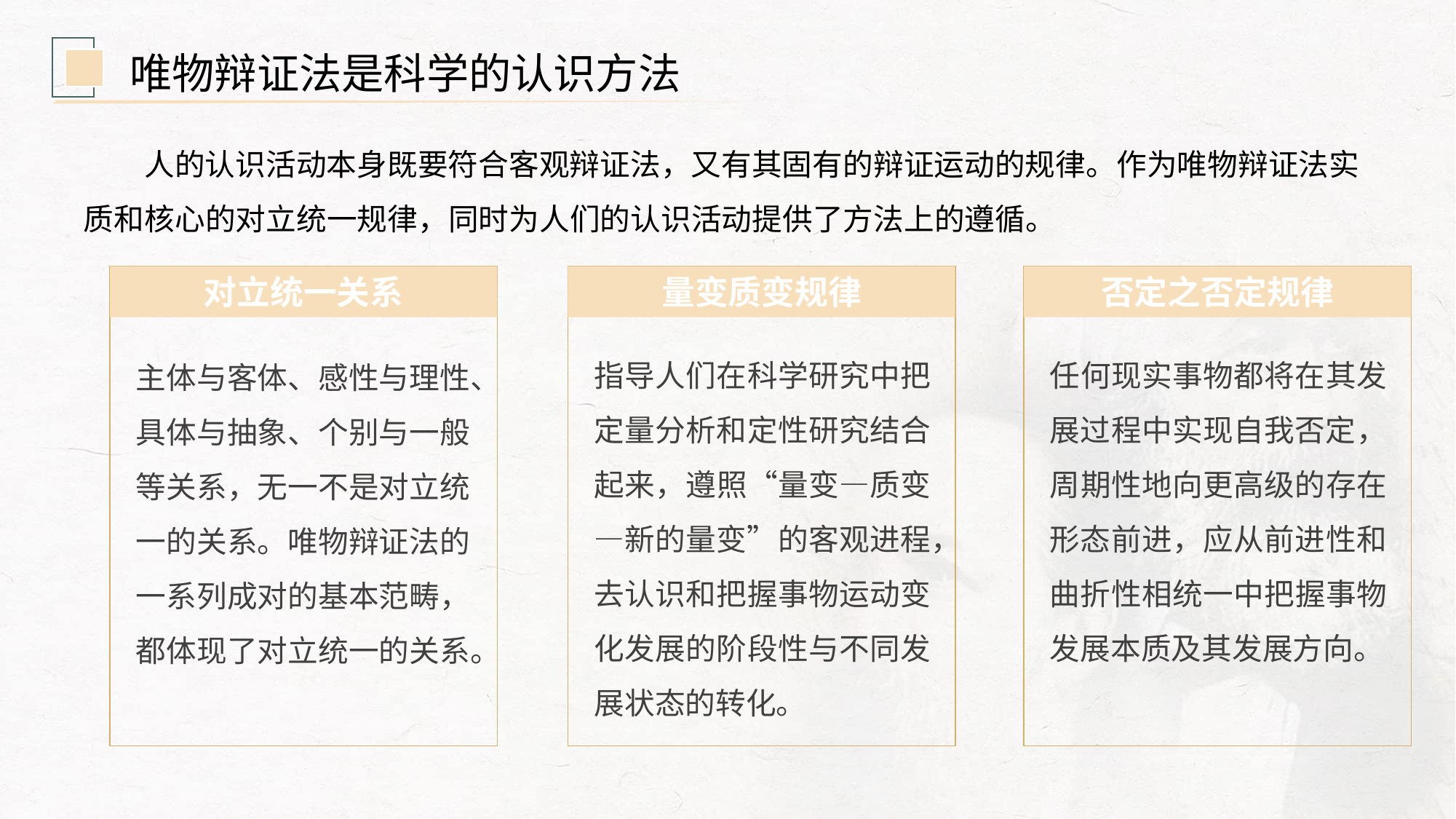

唯物辩证法是科学的认识方法

人的认识活动本身既要符合客观辩证法，又有其固有的辩证运动的规律。作为唯物辩证法实质和核心的对立统一规律，同时为人们的认识活动提供了方法上的遵循。

对立统一关系
主体与客体、感性与理性、具体与抽象、个别与一般等关系，无一不是对立统一的关系。唯物辩证法的一系列成对的基本范畴，都体现了对立统一的关系。

量变质变规律
指导人们在科学研究中把定量分析和定性研究结合起来，遵照“量变—质变—新的量变”的客观进程，去认识和把握事物运动变化发展的阶段性与不同发展状态的转化。

否定之否定规律
任何现实事物都将在其发展过程中实现自我否定，周期性地向更高级的存在形态前进，应从前进性和曲折性相统一中把握事物发展本质及其发展方向。